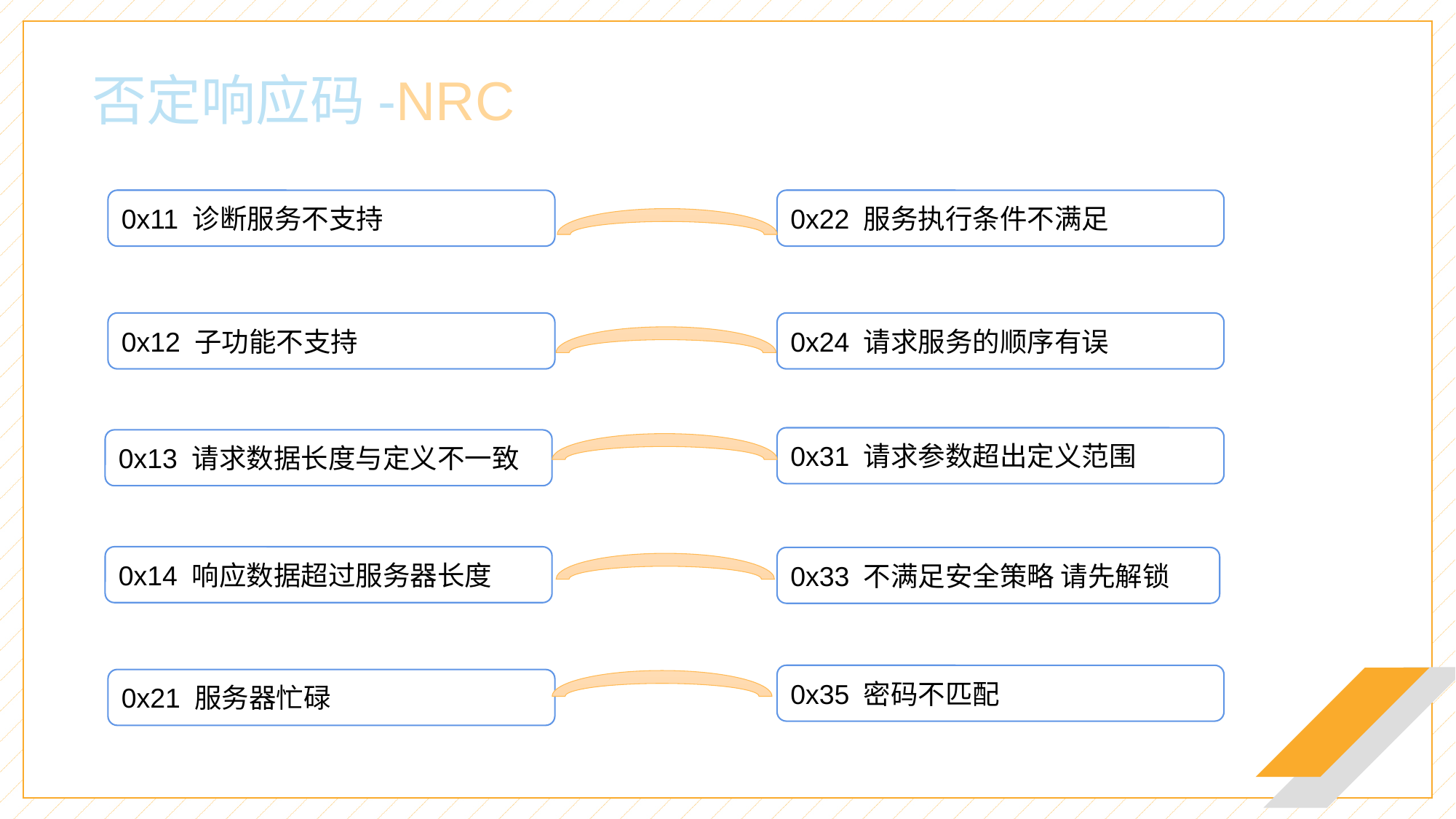

否定响应码-NRC
0x11 诊断服务不支持
0x22 服务执行条件不满足

0x12 子功能不支持
0x24 请求服务的顺序有误

0x31 请求参数超出定义范围
0x13 请求数据长度与定义不一致

0x14 响应数据超过服务器长度
0x33 不满足安全策略 请先解锁

0x35 密码不匹配
0x21 服务器忙碌